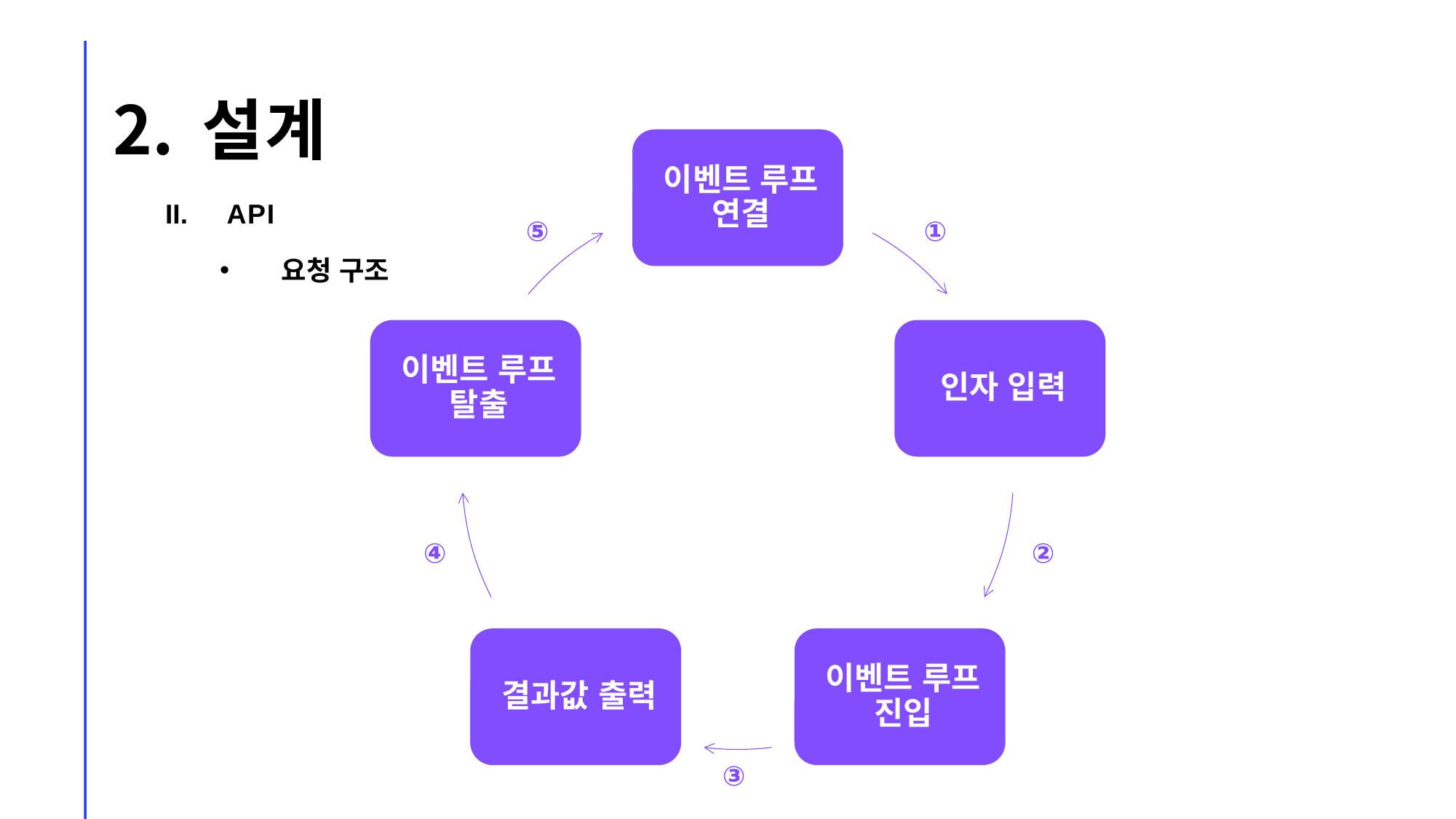

# 설계
이벤트 루프 연결
인자 입력
이벤트 루프 진입
결과값 출력
이벤트 루프 탈출
API
요청 구조
⑤
①
④
②
③